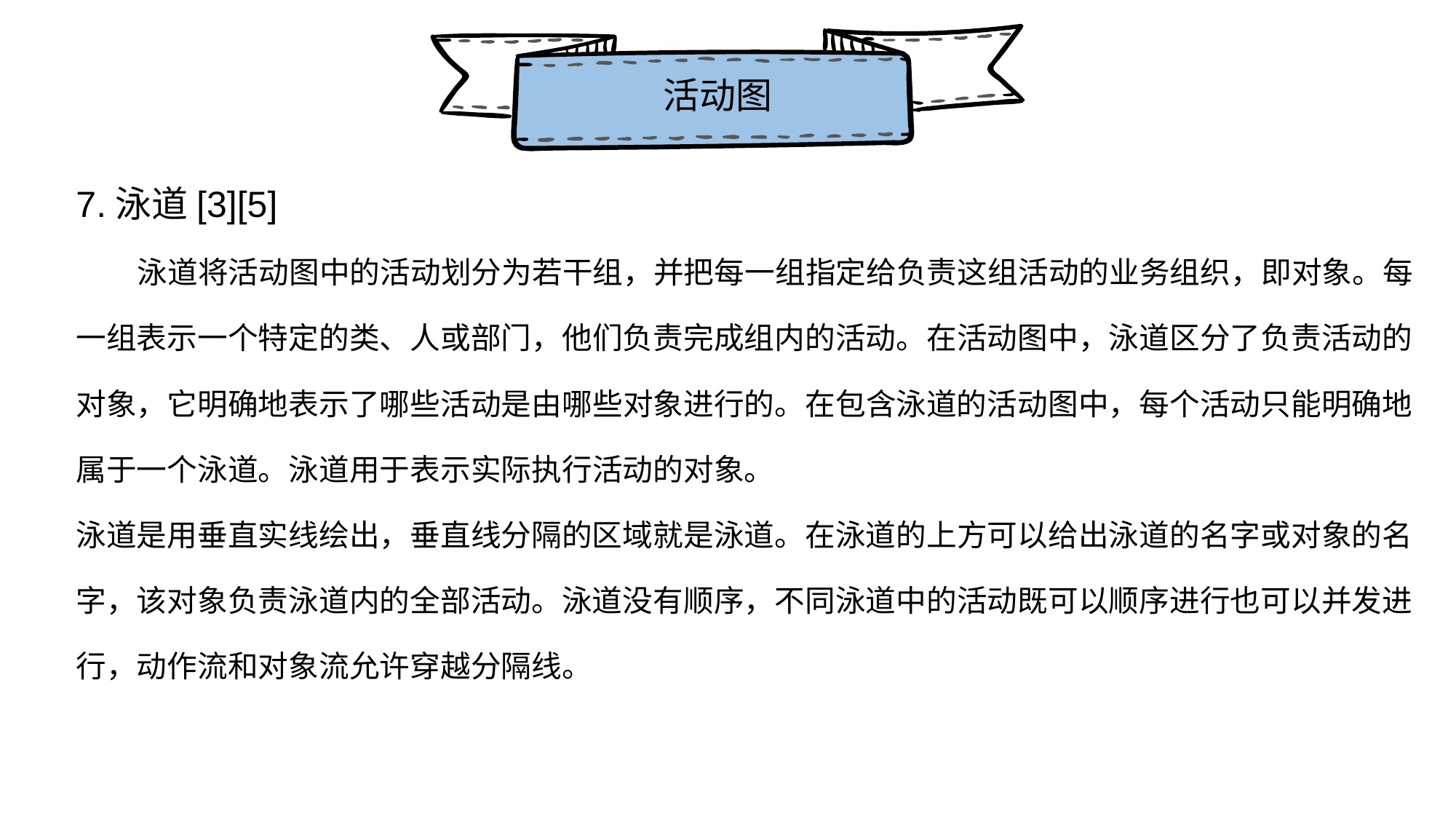

活动图
7.泳道[3][5]
        泳道将活动图中的活动划分为若干组，并把每一组指定给负责这组活动的业务组织，即对象。每一组表示一个特定的类、人或部门，他们负责完成组内的活动。在活动图中，泳道区分了负责活动的对象，它明确地表示了哪些活动是由哪些对象进行的。在包含泳道的活动图中，每个活动只能明确地属于一个泳道。泳道用于表示实际执行活动的对象。
泳道是用垂直实线绘出，垂直线分隔的区域就是泳道。在泳道的上方可以给出泳道的名字或对象的名字，该对象负责泳道内的全部活动。泳道没有顺序，不同泳道中的活动既可以顺序进行也可以并发进行，动作流和对象流允许穿越分隔线。